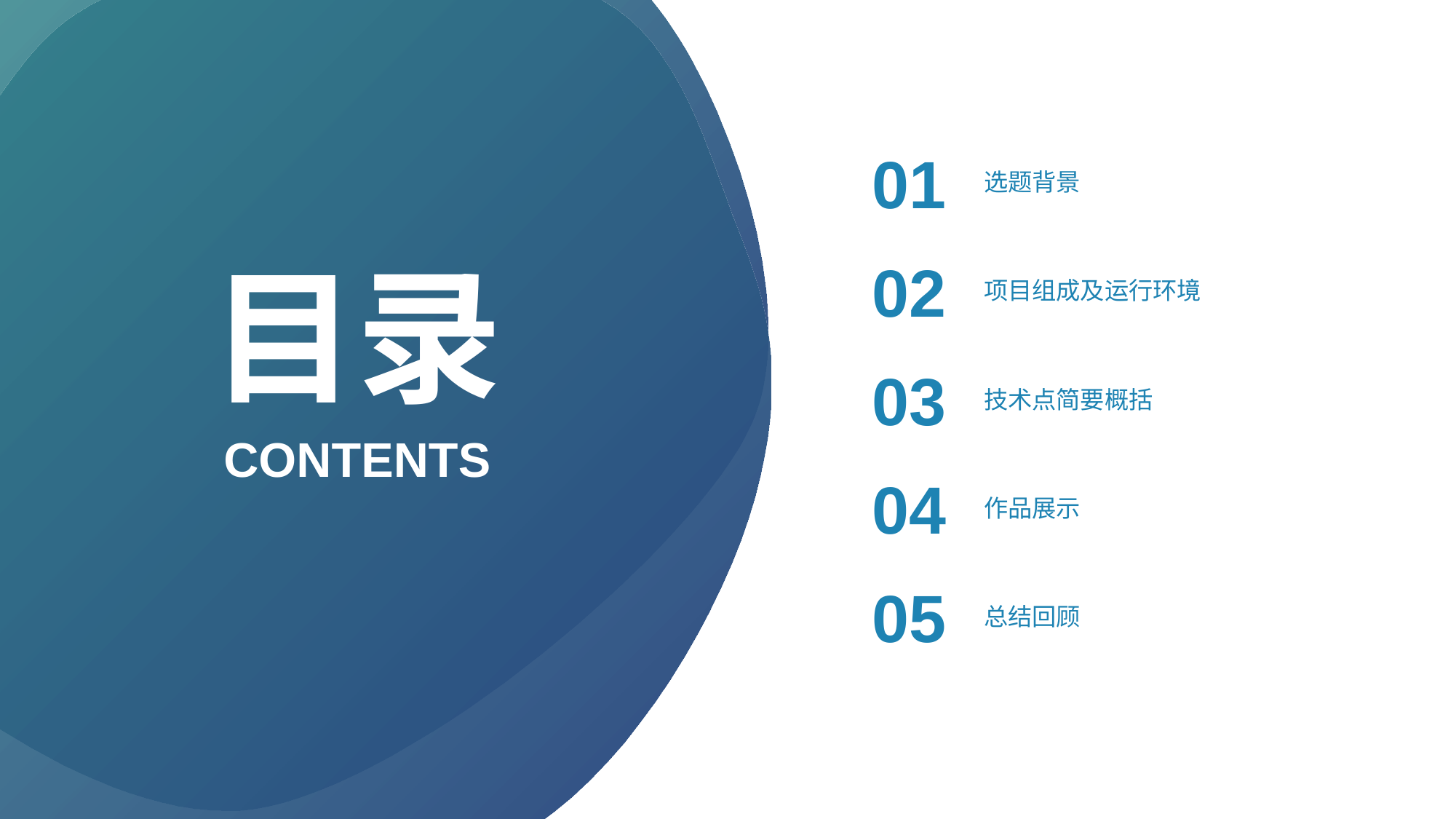

01
选题背景
目录
02
项目组成及运行环境
03
技术点简要概括
CONTENTS
04
作品展示
05
总结回顾